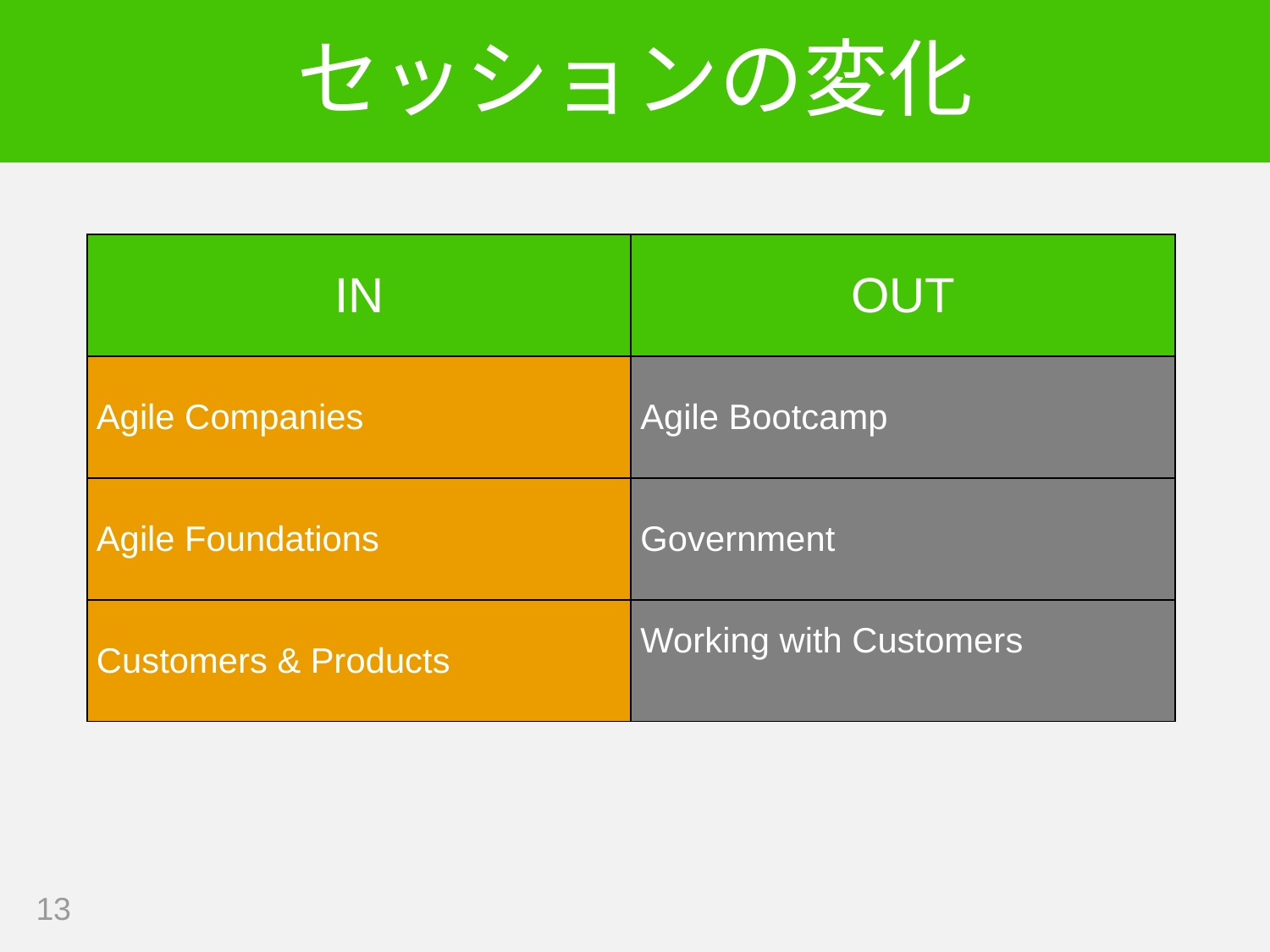

# セッションの変化
| IN | OUT |
| --- | --- |
| Agile Companies | Agile Bootcamp |
| Agile Foundations | Government |
| Customers & Products | Working with Customers |
13